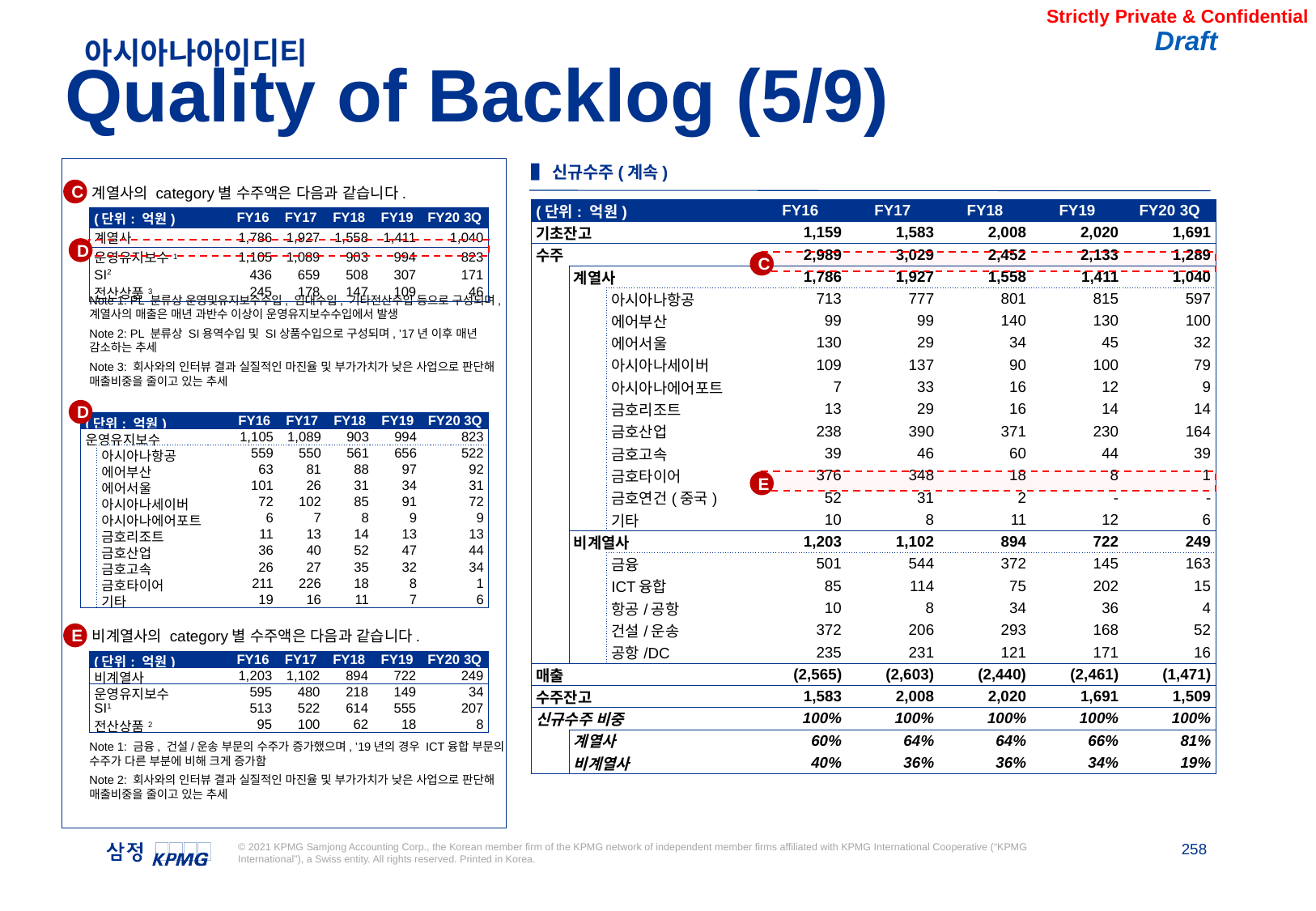

아시아나아이디티
Quality of Backlog (5/9)
▌신규수주(계속)

계열사의 category별 수주액은 다음과 같습니다.

비계열사의 category별 수주액은 다음과 같습니다.

C
| (단위: 억원) |  |  | FY16 | FY17 | FY18 | FY19 | FY20 3Q |
| --- | --- | --- | --- | --- | --- | --- | --- |
| 기초잔고 |  |  | 1,159 | 1,583 | 2,008 | 2,020 | 1,691 |
| 수주 |  |  | 2,989 | 3,029 | 2,452 | 2,133 | 1,289 |
|  | 계열사 |  | 1,786 | 1,927 | 1,558 | 1,411 | 1,040 |
|  |  | 아시아나항공 | 713 | 777 | 801 | 815 | 597 |
|  |  | 에어부산 | 99 | 99 | 140 | 130 | 100 |
|  |  | 에어서울 | 130 | 29 | 34 | 45 | 32 |
|  |  | 아시아나세이버 | 109 | 137 | 90 | 100 | 79 |
|  |  | 아시아나에어포트 | 7 | 33 | 16 | 12 | 9 |
|  |  | 금호리조트 | 13 | 29 | 16 | 14 | 14 |
|  |  | 금호산업 | 238 | 390 | 371 | 230 | 164 |
|  |  | 금호고속 | 39 | 46 | 60 | 44 | 39 |
|  |  | 금호타이어 | 376 | 348 | 18 | 8 | 1 |
|  |  | 금호연건(중국) | 52 | 31 | 2 | - | - |
|  |  | 기타 | 10 | 8 | 11 | 12 | 6 |
|  | 비계열사 |  | 1,203 | 1,102 | 894 | 722 | 249 |
|  |  | 금융 | 501 | 544 | 372 | 145 | 163 |
|  |  | ICT융합 | 85 | 114 | 75 | 202 | 15 |
|  |  | 항공/공항 | 10 | 8 | 34 | 36 | 4 |
|  |  | 건설/운송 | 372 | 206 | 293 | 168 | 52 |
|  |  | 공항/DC | 235 | 231 | 121 | 171 | 16 |
| 매출 |  |  | (2,565) | (2,603) | (2,440) | (2,461) | (1,471) |
| 수주잔고 |  |  | 1,583 | 2,008 | 2,020 | 1,691 | 1,509 |
| 신규수주 비중 |  |  | 100% | 100% | 100% | 100% | 100% |
|  | 계열사 |  | 60% | 64% | 64% | 66% | 81% |
|  | 비계열사 |  | 40% | 36% | 36% | 34% | 19% |
| (단위: 억원) | FY16 | FY17 | FY18 | FY19 | FY20 3Q |
| --- | --- | --- | --- | --- | --- |
| 계열사 | 1,786 | 1,927 | 1,558 | 1,411 | 1,040 |
| 운영유지보수1 | 1,105 | 1,089 | 903 | 994 | 823 |
| SI2 | 436 | 659 | 508 | 307 | 171 |
| 전산상품3 | 245 | 178 | 147 | 109 | 46 |
D

C

Note 1: PL 분류상 운영및유지보수수입, 임대수입, 기타전산수입 등으로 구성되며, 계열사의 매출은 매년 과반수 이상이 운영유지보수수입에서 발생
Note 2: PL 분류상 SI용역수입 및 SI상품수입으로 구성되며, ’17년 이후 매년 감소하는 추세
Note 3: 회사와의 인터뷰 결과 실질적인 마진율 및 부가가치가 낮은 사업으로 판단해 매출비중을 줄이고 있는 추세
D
| (단위: 억원) |  | FY16 | FY17 | FY18 | FY19 | FY20 3Q |
| --- | --- | --- | --- | --- | --- | --- |
| 운영유지보수 |  | 1,105 | 1,089 | 903 | 994 | 823 |
|  | 아시아나항공 | 559 | 550 | 561 | 656 | 522 |
|  | 에어부산 | 63 | 81 | 88 | 97 | 92 |
|  | 에어서울 | 101 | 26 | 31 | 34 | 31 |
|  | 아시아나세이버 | 72 | 102 | 85 | 91 | 72 |
|  | 아시아나에어포트 | 6 | 7 | 8 | 9 | 9 |
|  | 금호리조트 | 11 | 13 | 14 | 13 | 13 |
|  | 금호산업 | 36 | 40 | 52 | 47 | 44 |
|  | 금호고속 | 26 | 27 | 35 | 32 | 34 |
|  | 금호타이어 | 211 | 226 | 18 | 8 | 1 |
|  | 기타 | 19 | 16 | 11 | 7 | 6 |
E

E
| (단위: 억원) | FY16 | FY17 | FY18 | FY19 | FY20 3Q |
| --- | --- | --- | --- | --- | --- |
| 비계열사 | 1,203 | 1,102 | 894 | 722 | 249 |
| 운영유지보수 | 595 | 480 | 218 | 149 | 34 |
| SI1 | 513 | 522 | 614 | 555 | 207 |
| 전산상품2 | 95 | 100 | 62 | 18 | 8 |
Note 1: 금융, 건설/운송 부문의 수주가 증가했으며, ’19년의 경우 ICT융합 부문의 수주가 다른 부분에 비해 크게 증가함
Note 2: 회사와의 인터뷰 결과 실질적인 마진율 및 부가가치가 낮은 사업으로 판단해 매출비중을 줄이고 있는 추세